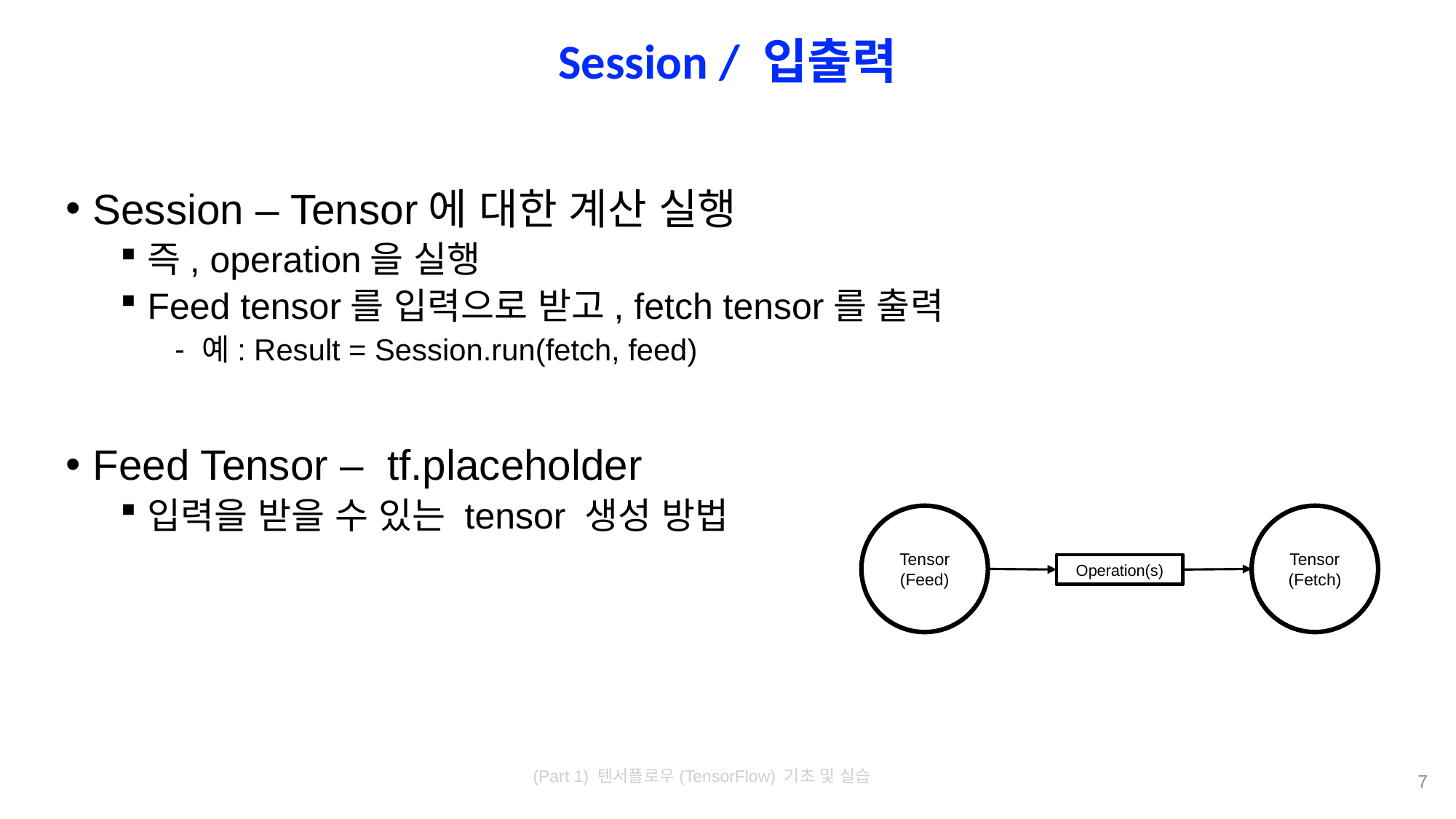

# Session / 입출력
Session – Tensor에 대한 계산 실행
즉, operation을 실행
Feed tensor를 입력으로 받고, fetch tensor를 출력
예: Result = Session.run(fetch, feed)

Feed Tensor –  tf.placeholder
입력을 받을 수 있는 tensor 생성 방법
Tensor
(Feed)
Tensor
(Fetch)
Operation(s)
7
(Part 1) 텐서플로우(TensorFlow) 기초 및 실습